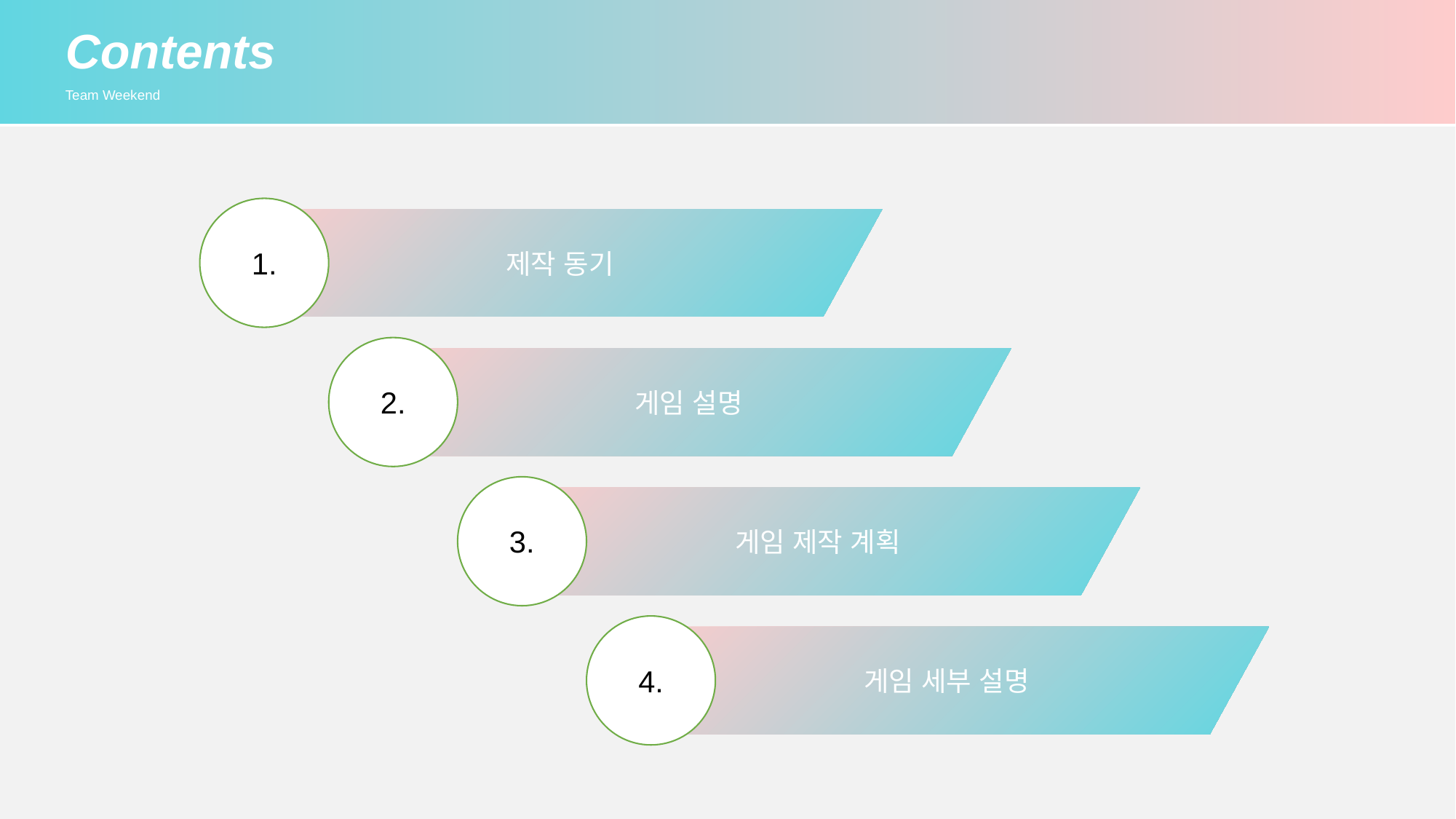

Contents
Team Weekend
1.
제작 동기
2.
게임 설명
3.
게임 제작 계획
4.
게임 세부 설명